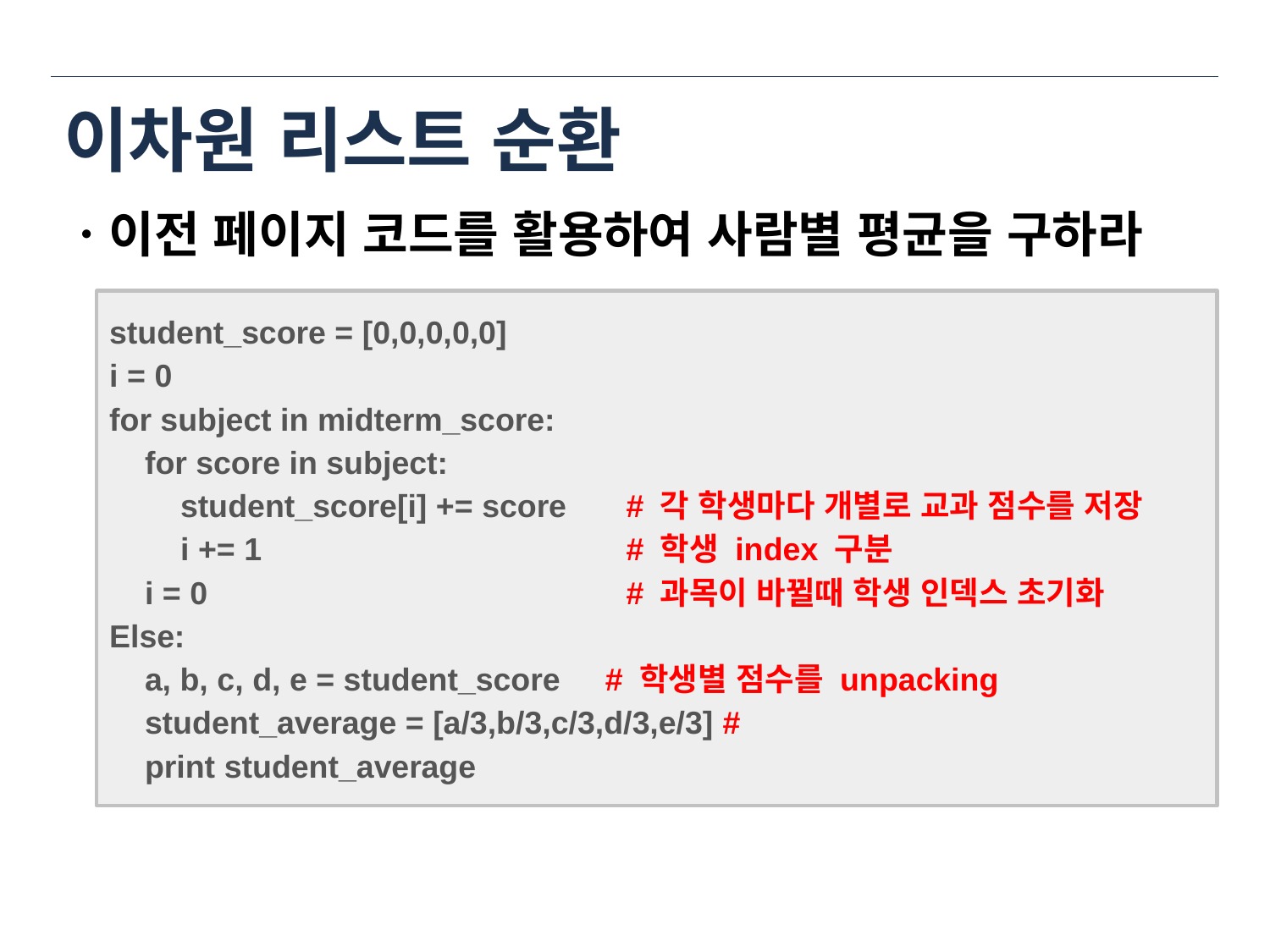

# 이차원 리스트 순환
ㆍ이전 페이지 코드를 활용하여 사람별 평균을 구하라
student_score = [0,0,0,0,0]
i = 0
for subject in midterm_score:
    for score in subject:
        student_score[i] += score	 # 각 학생마다 개별로 교과 점수를 저장
        i += 1			 # 학생 index 구분
    i = 0				 # 과목이 바뀔때 학생 인덱스 초기화
Else:
    a, b, c, d, e = student_score     # 학생별 점수를 unpacking
    student_average = [a/3,b/3,c/3,d/3,e/3] #
    print student_average